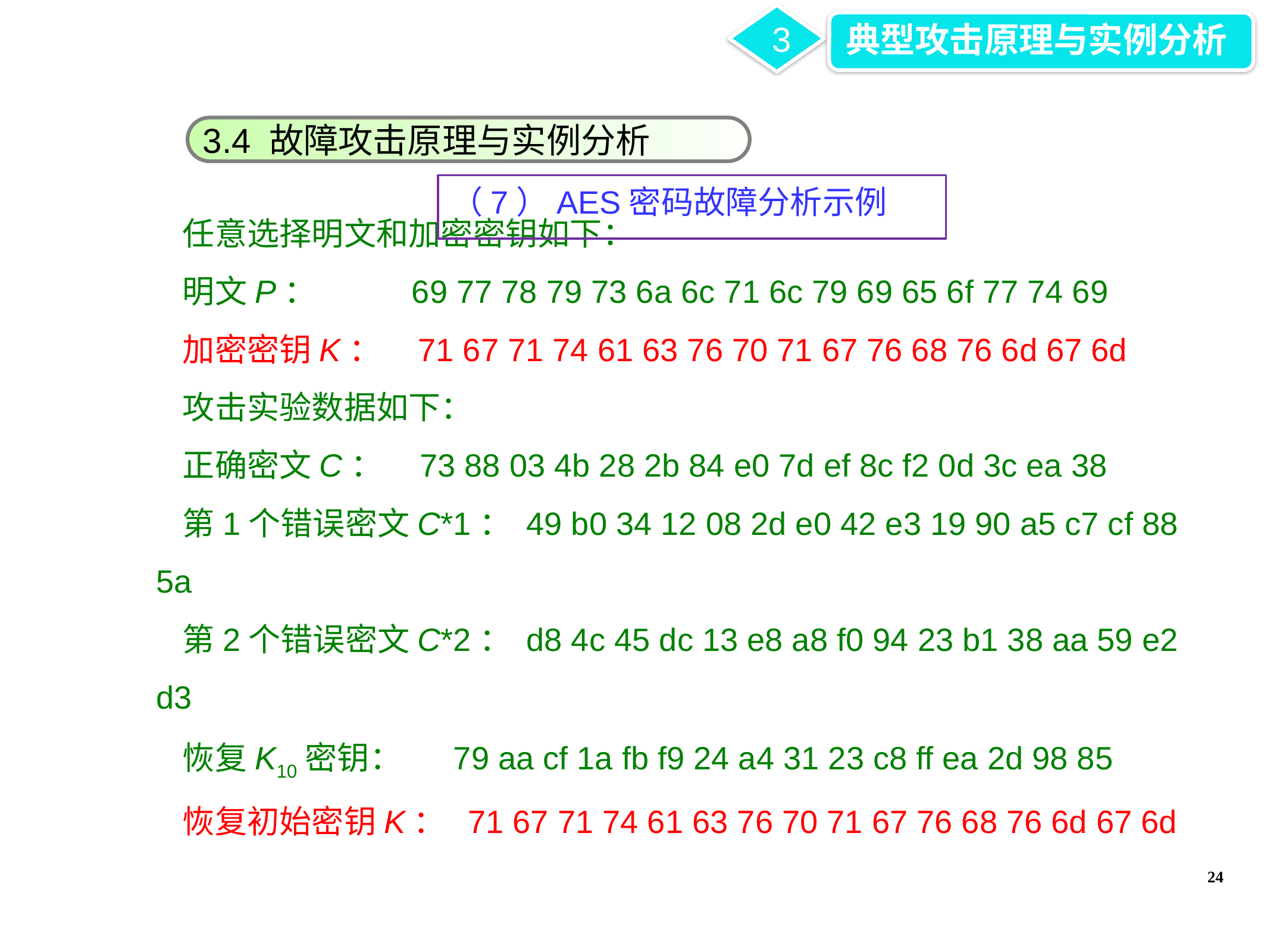

3

典型攻击原理与实例分析
3.4 故障攻击原理与实例分析
（7）AES密码故障分析示例
任意选择明文和加密密钥如下：
明文P：            69 77 78 79 73 6a 6c 71 6c 79 69 65 6f 77 74 69
加密密钥K：    71 67 71 74 61 63 76 70 71 67 76 68 76 6d 67 6d
攻击实验数据如下：
正确密文C：    73 88 03 4b 28 2b 84 e0 7d ef 8c f2 0d 3c ea 38
第1个错误密文C*1： 49 b0 34 12 08 2d e0 42 e3 19 90 a5 c7 cf 88 5a
第2个错误密文C*2： d8 4c 45 dc 13 e8 a8 f0 94 23 b1 38 aa 59 e2 d3
恢复K10密钥：      79 aa cf 1a fb f9 24 a4 31 23 c8 ff ea 2d 98 85
恢复初始密钥K：  71 67 71 74 61 63 76 70 71 67 76 68 76 6d 67 6d
24